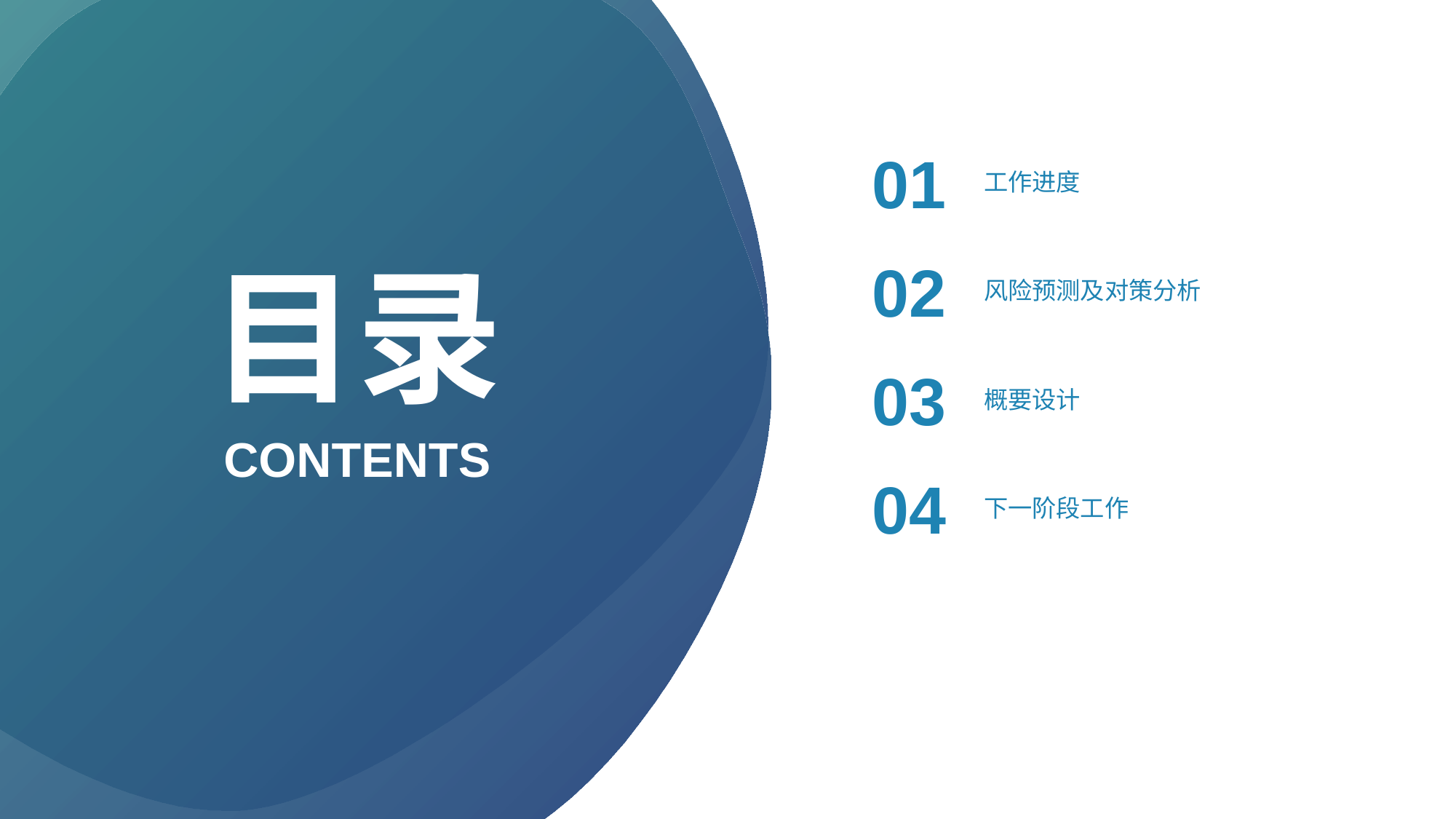

01
工作进度
目录
02
风险预测及对策分析
03
概要设计
CONTENTS
04
下一阶段工作